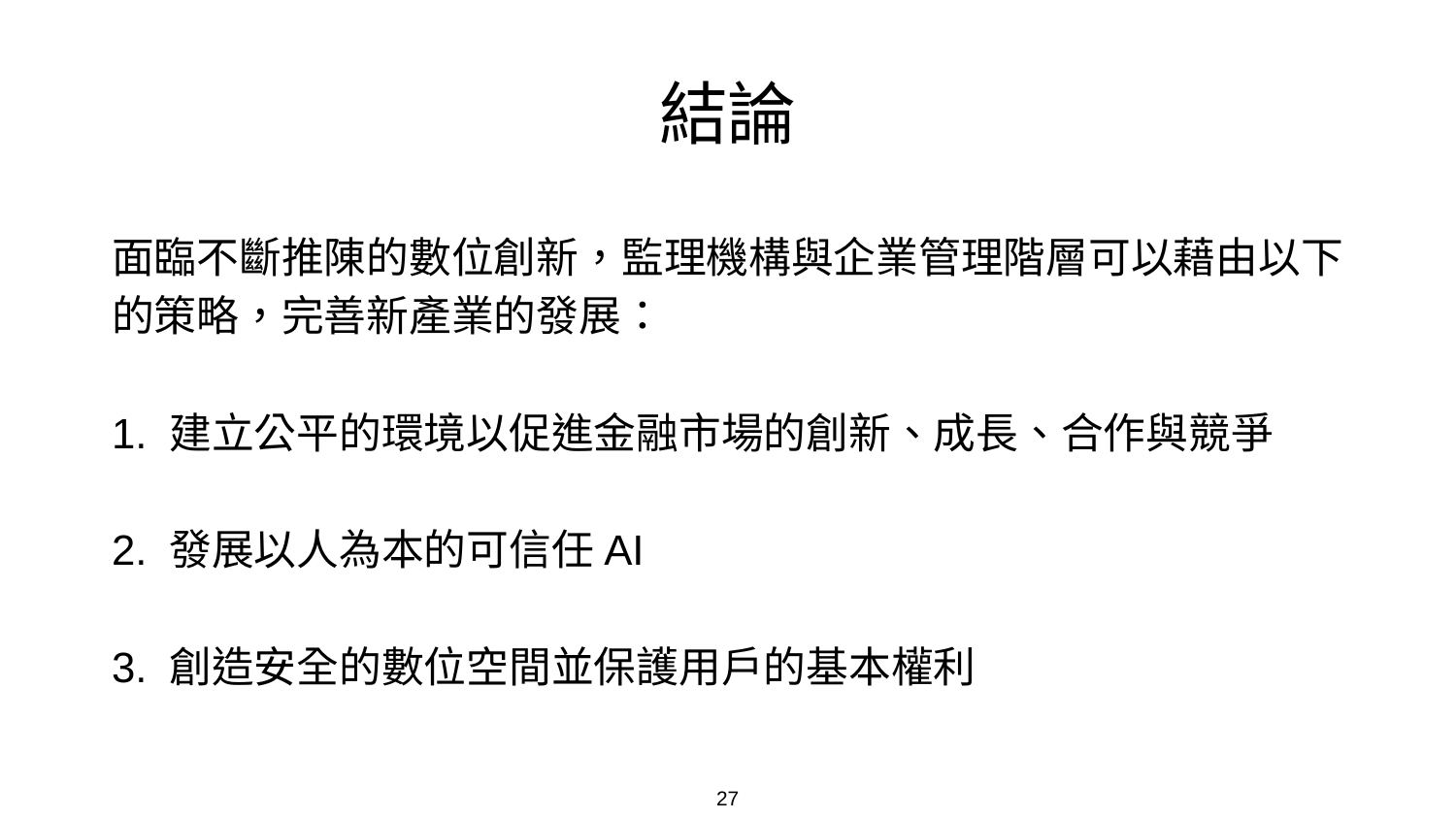

# 結論
面臨不斷推陳的數位創新，監理機構與企業管理階層可以藉由以下的策略，完善新產業的發展：

1. 建立公平的環境以促進金融市場的創新、成長、合作與競爭

2. 發展以人為本的可信任AI

3. 創造安全的數位空間並保護用戶的基本權利

27